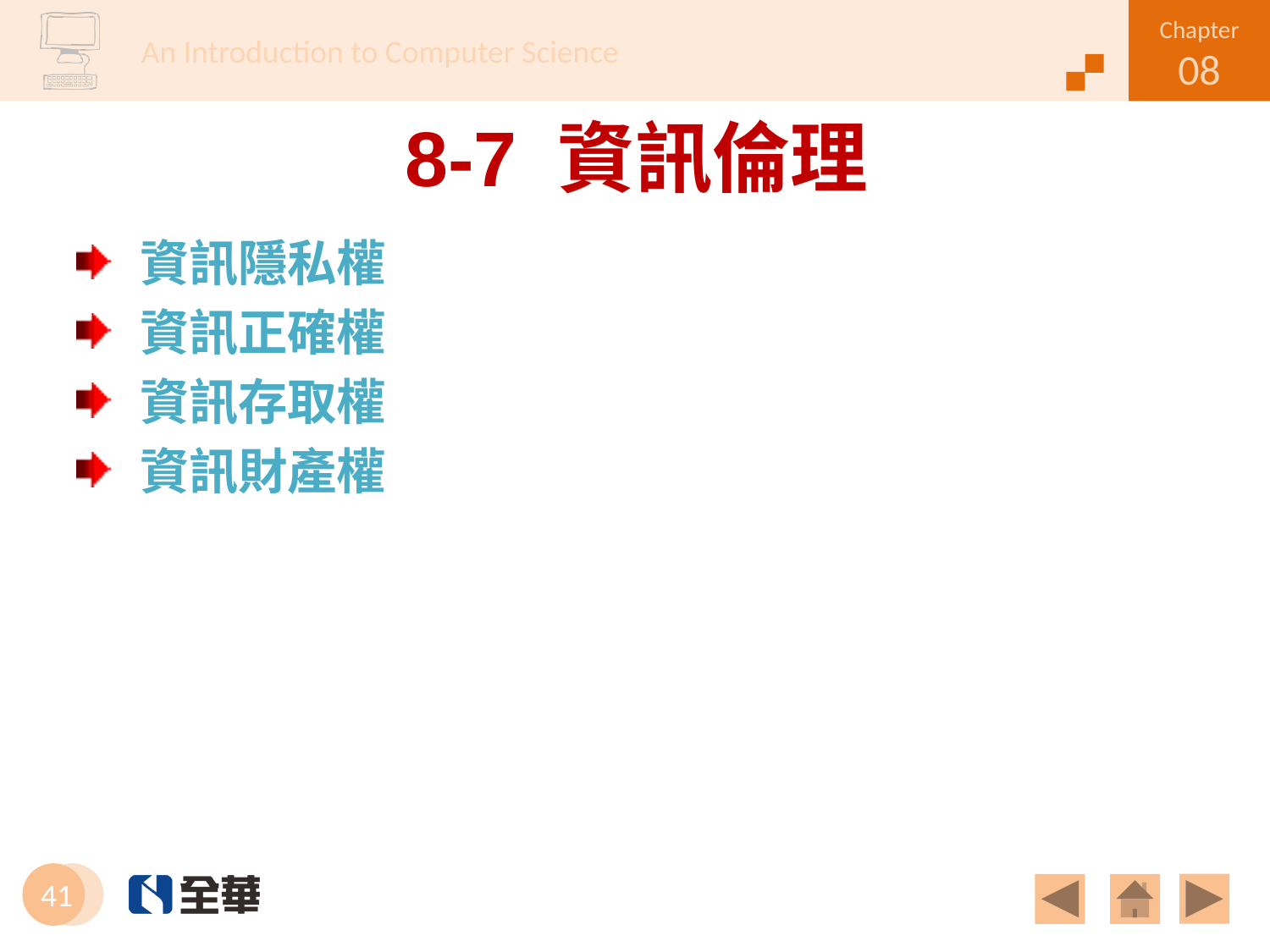

# 8-7 資訊倫理
資訊隱私權
資訊正確權
資訊存取權
資訊財產權